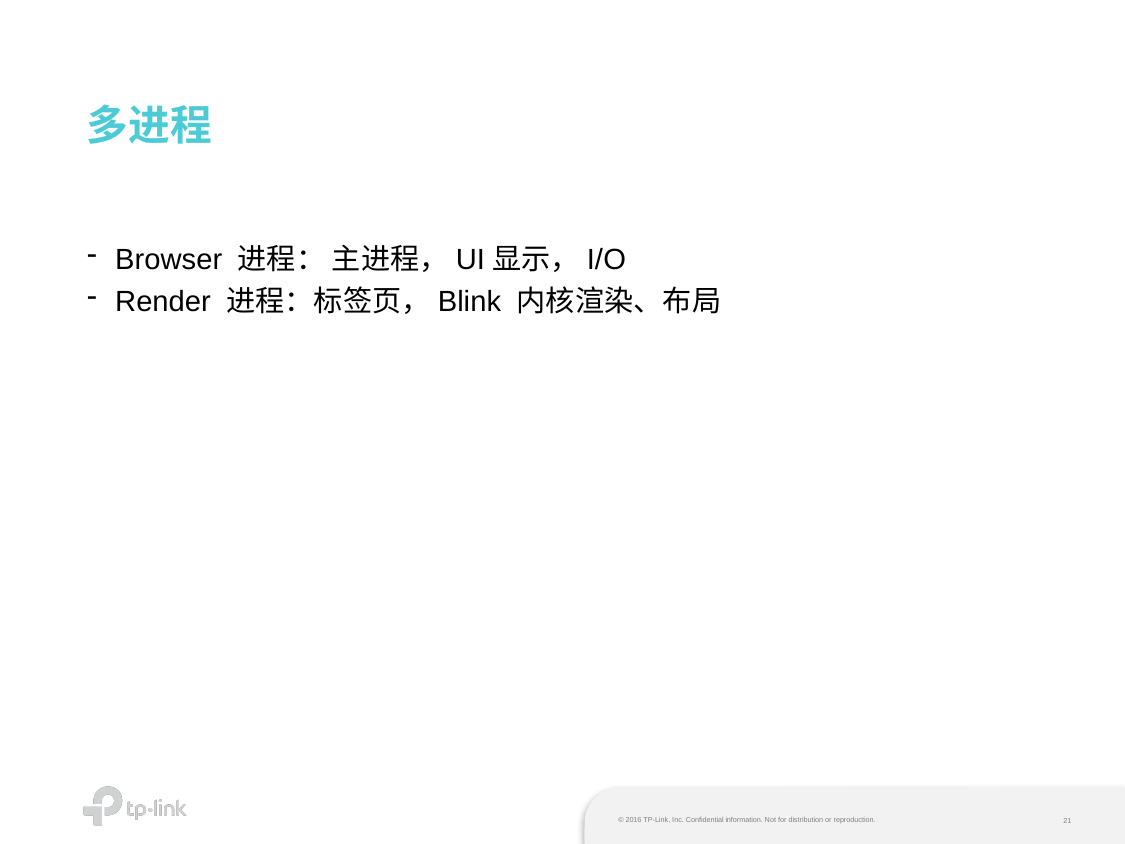

# 多进程
Browser 进程： 主进程，UI显示，I/O
Render 进程：标签页，Blink 内核渲染、布局